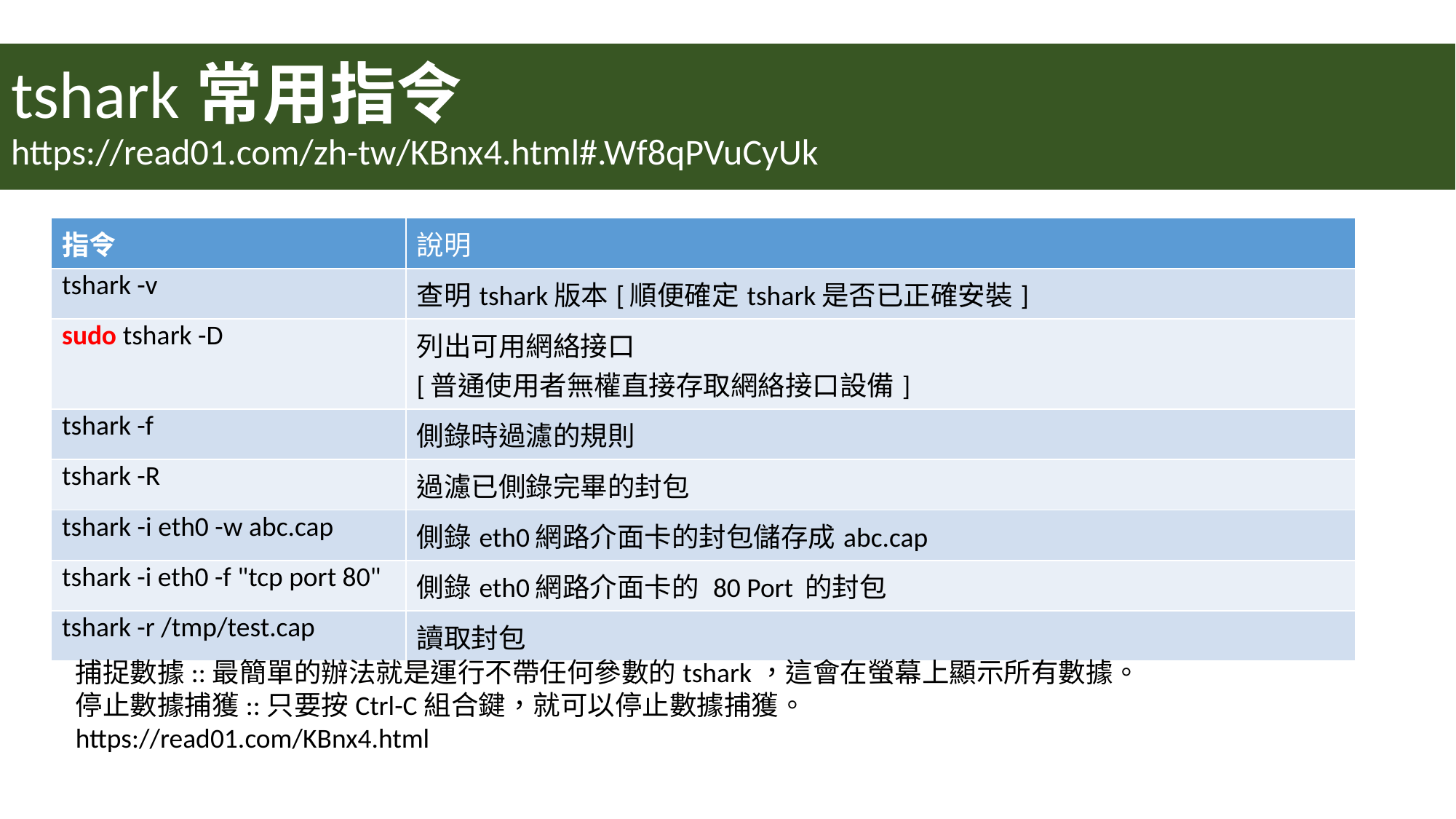

# tshark常用指令 https://read01.com/zh-tw/KBnx4.html#.Wf8qPVuCyUk
| 指令 | 說明 |
| --- | --- |
| tshark -v | 查明tshark版本[順便確定tshark是否已正確安裝] |
| sudo tshark -D | 列出可用網絡接口 [普通使用者無權直接存取網絡接口設備] |
| tshark -f | 側錄時過濾的規則 |
| tshark -R | 過濾已側錄完畢的封包 |
| tshark -i eth0 -w abc.cap | 側錄eth0網路介面卡的封包儲存成abc.cap |
| tshark -i eth0 -f "tcp port 80" | 側錄eth0網路介面卡的 80 Port 的封包 |
| tshark -r /tmp/test.cap | 讀取封包 |
捕捉數據::最簡單的辦法就是運行不帶任何參數的tshark，這會在螢幕上顯示所有數據。
停止數據捕獲::只要按Ctrl-C組合鍵，就可以停止數據捕獲。
https://read01.com/KBnx4.html